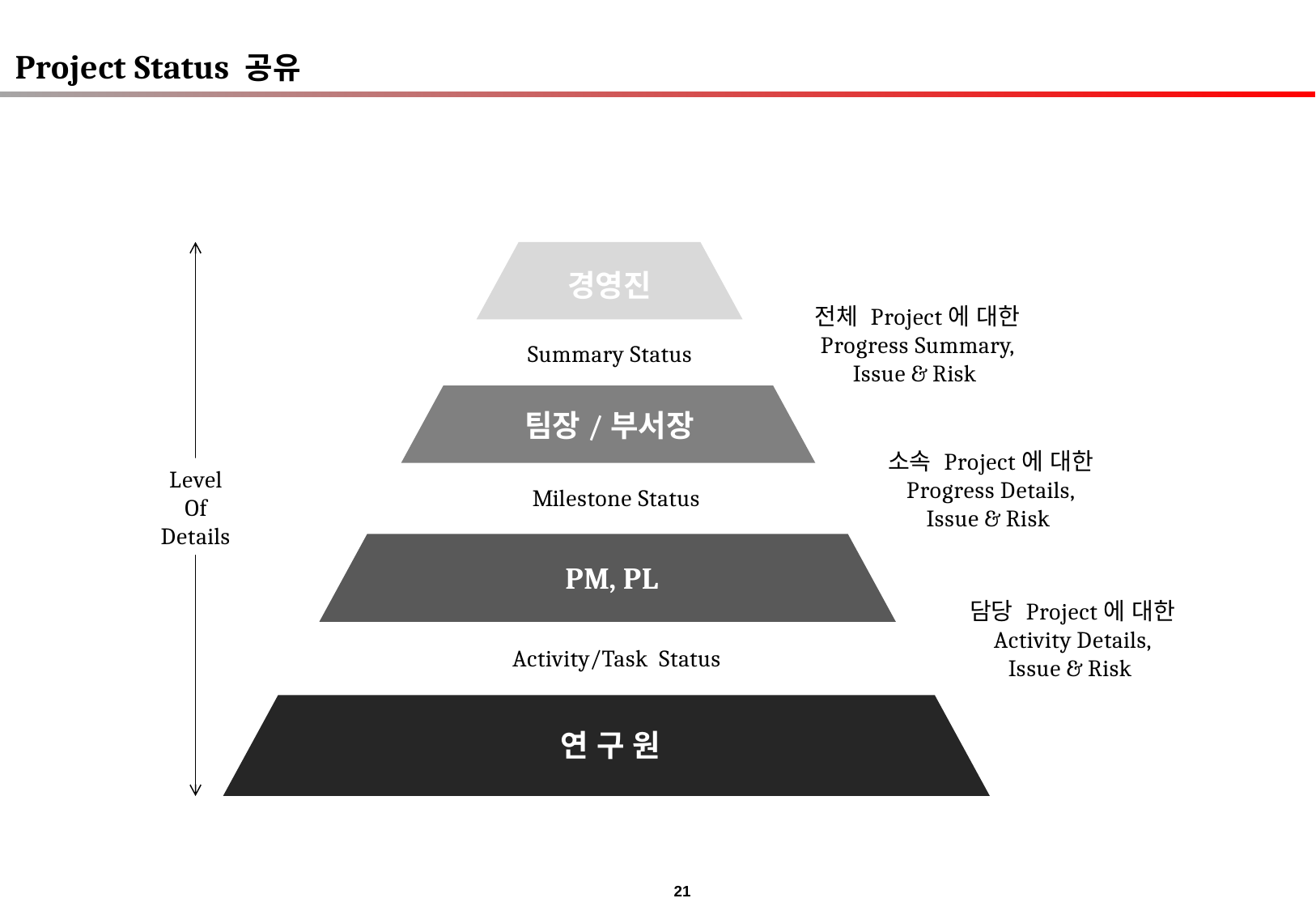

Project Status 공유

경영진
전체 Project에 대한 Progress Summary, Issue & Risk
Summary Status

팀장/부서장
소속 Project에 대한 Progress Details, Issue & Risk
Level
Of
Details
Milestone Status

PM, PL
담당 Project에 대한 Activity Details, Issue & Risk
Activity/Task  Status

연 구 원
21